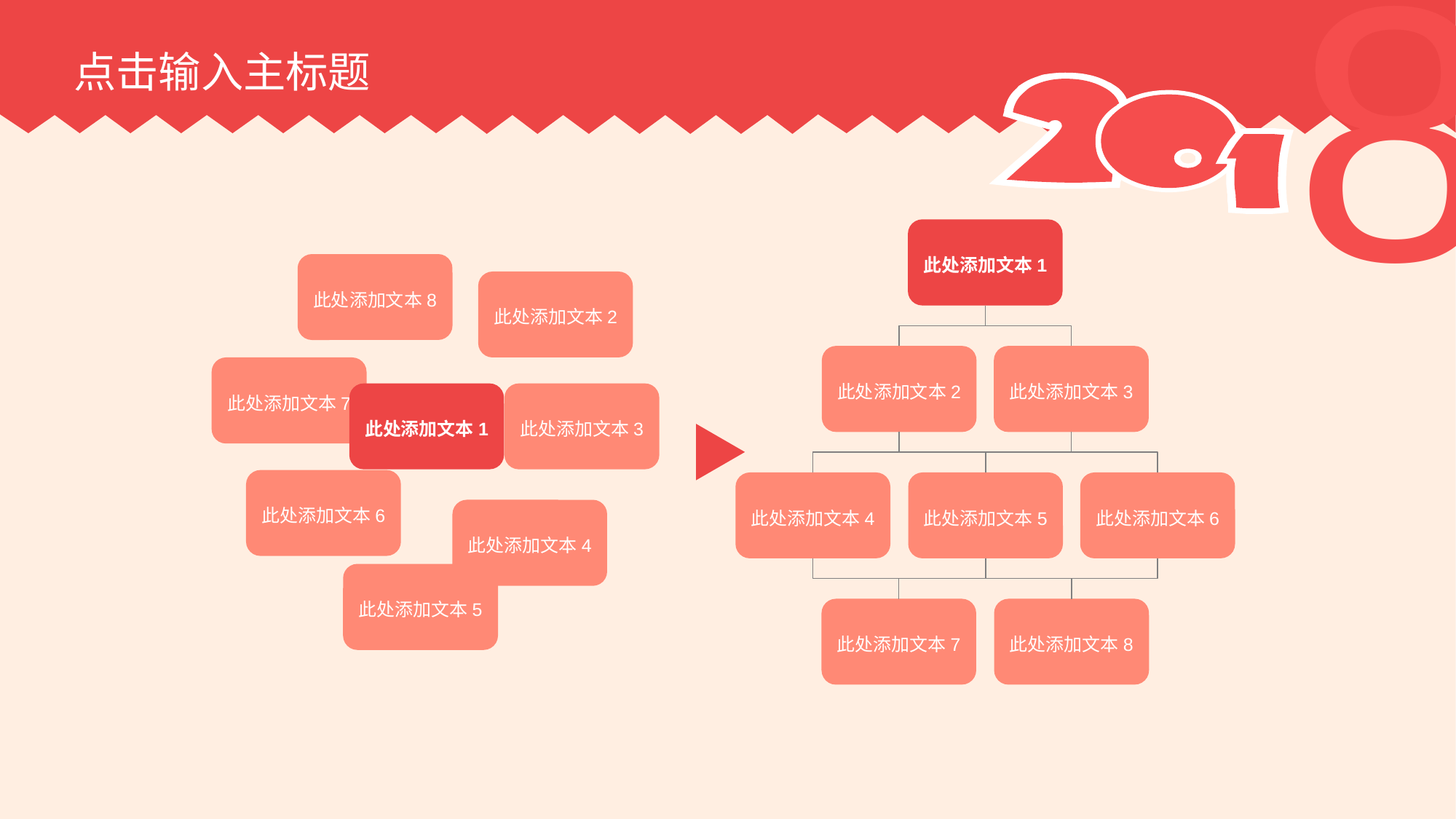

点击输入主标题
此处添加文本1
此处添加文本8
此处添加文本2
此处添加文本2
此处添加文本3
此处添加文本7
此处添加文本1
此处添加文本3

此处添加文本6
此处添加文本4
此处添加文本5
此处添加文本6
此处添加文本4
此处添加文本5
此处添加文本7
此处添加文本8